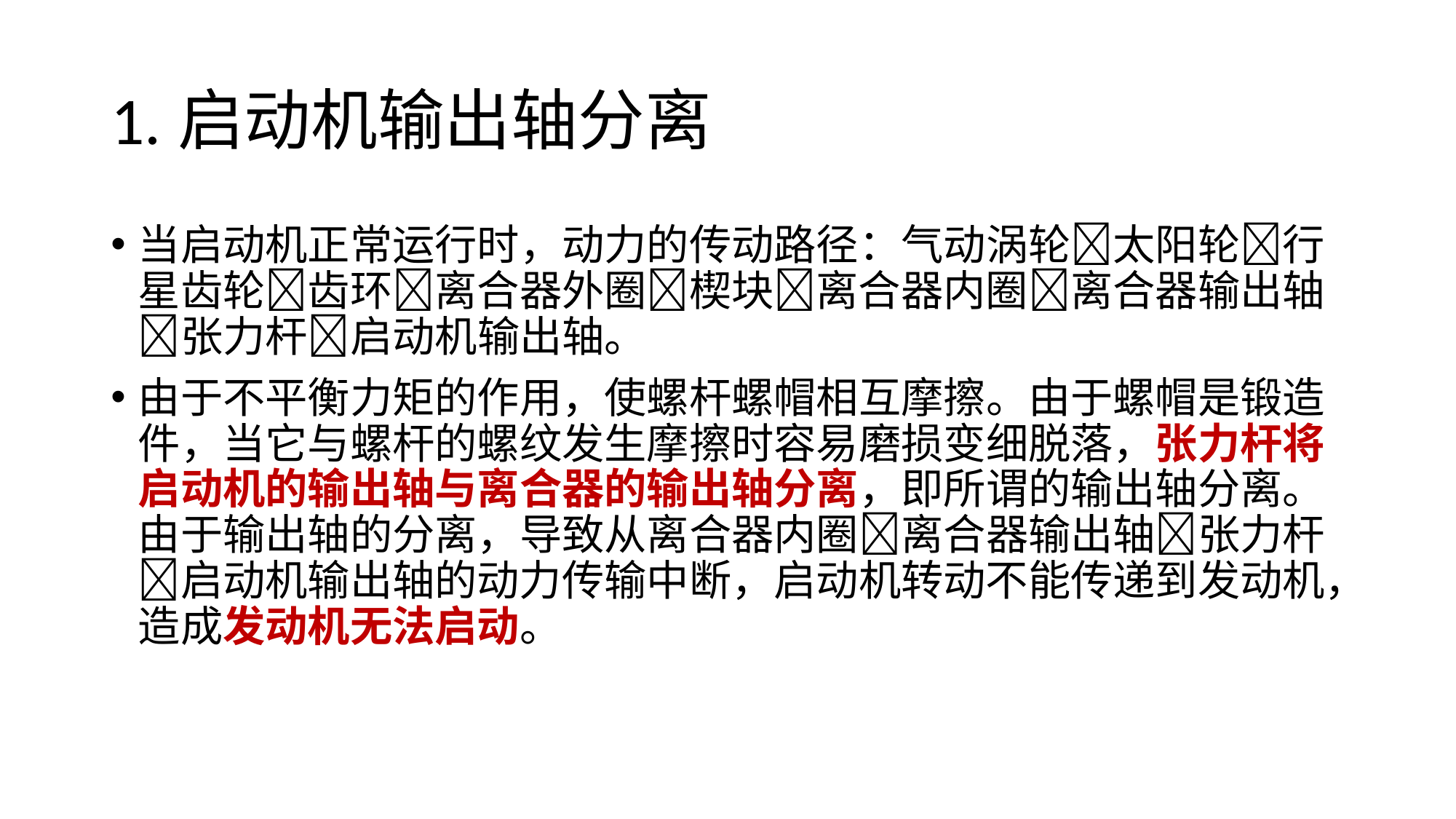

# 1.启动机输出轴分离
当启动机正常运行时，动力的传动路径：气动涡轮→太阳轮→行星齿轮→齿环→离合器外圈→楔块→离合器内圈→离合器输出轴→张力杆→启动机输出轴。
由于不平衡力矩的作用，使螺杆螺帽相互摩擦。由于螺帽是锻造件，当它与螺杆的螺纹发生摩擦时容易磨损变细脱落，张力杆将启动机的输出轴与离合器的输出轴分离，即所谓的输出轴分离。由于输出轴的分离，导致从离合器内圈→离合器输出轴→张力杆→启动机输出轴的动力传输中断，启动机转动不能传递到发动机，造成发动机无法启动。